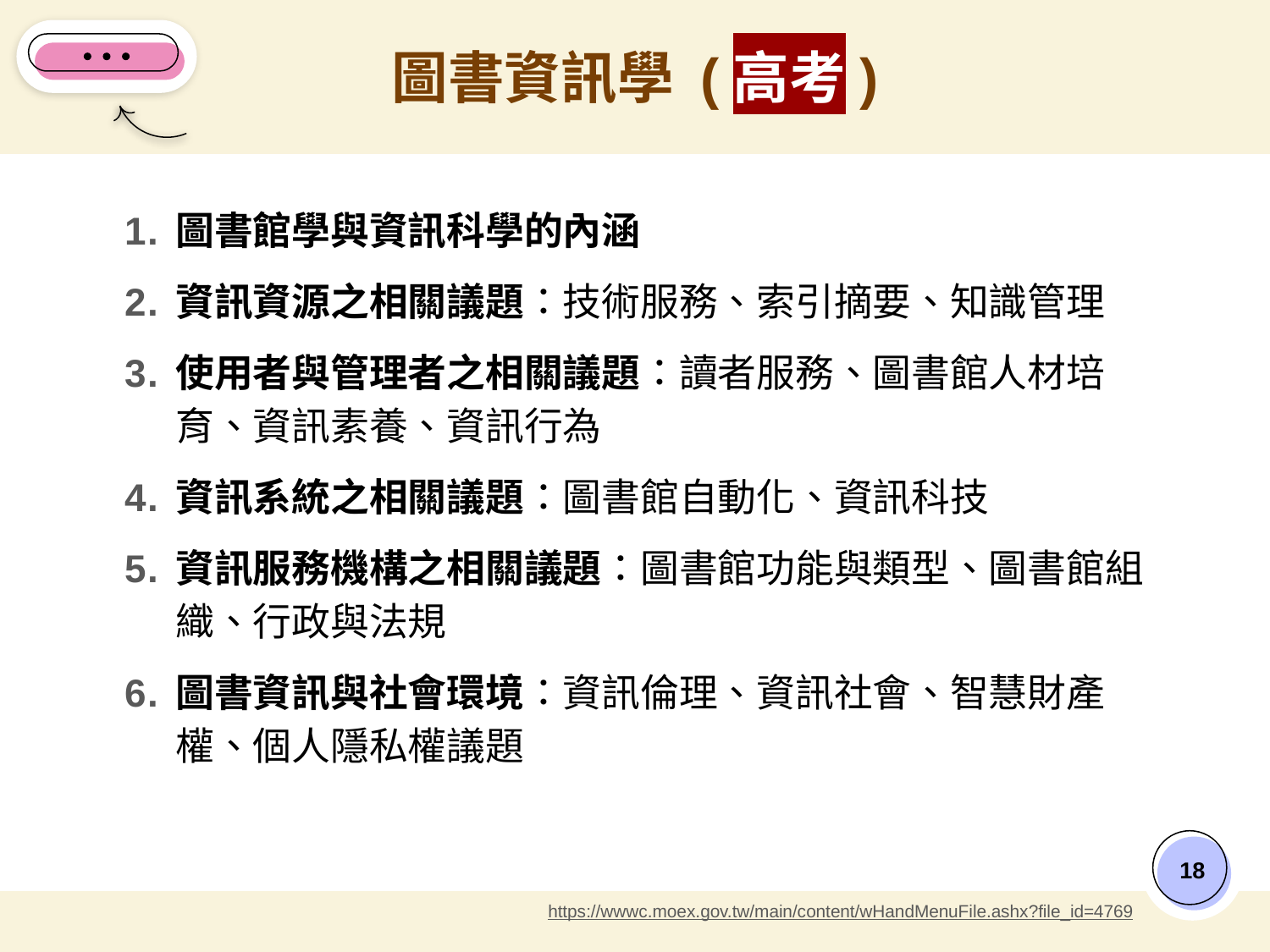

# 圖書資訊學 (高考)
圖書館學與資訊科學的內涵
資訊資源之相關議題：技術服務、索引摘要、知識管理
使用者與管理者之相關議題：讀者服務、圖書館人材培育、資訊素養、資訊行為
資訊系統之相關議題：圖書館自動化、資訊科技
資訊服務機構之相關議題：圖書館功能與類型、圖書館組織、行政與法規
圖書資訊與社會環境：資訊倫理、資訊社會、智慧財產權、個人隱私權議題
18

https://wwwc.moex.gov.tw/main/content/wHandMenuFile.ashx?file_id=4769